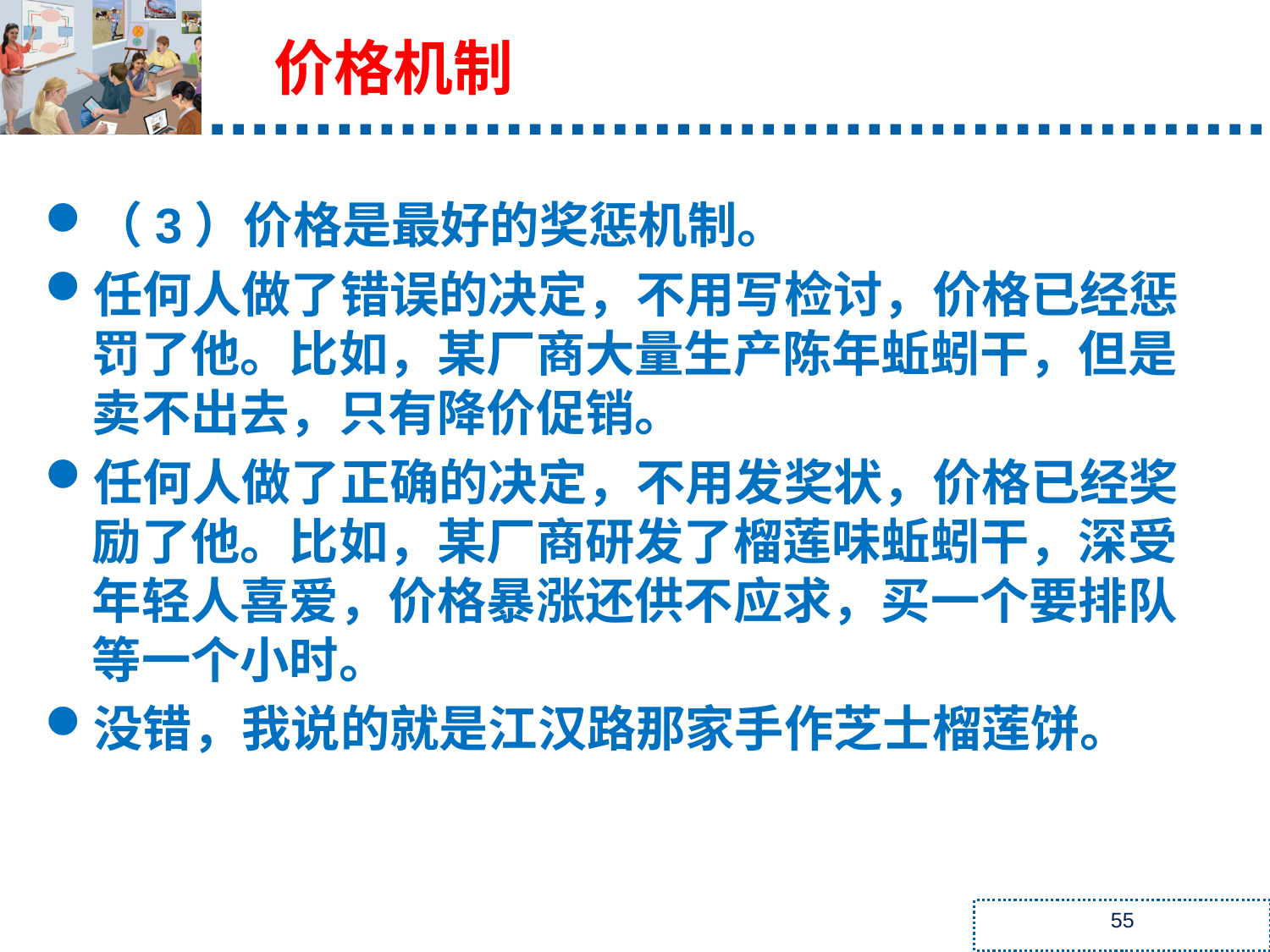

价格机制
（3）价格是最好的奖惩机制。
任何人做了错误的决定，不用写检讨，价格已经惩罚了他。比如，某厂商大量生产陈年蚯蚓干，但是卖不出去，只有降价促销。
任何人做了正确的决定，不用发奖状，价格已经奖励了他。比如，某厂商研发了榴莲味蚯蚓干，深受年轻人喜爱，价格暴涨还供不应求，买一个要排队等一个小时。
没错，我说的就是江汉路那家手作芝士榴莲饼。

55